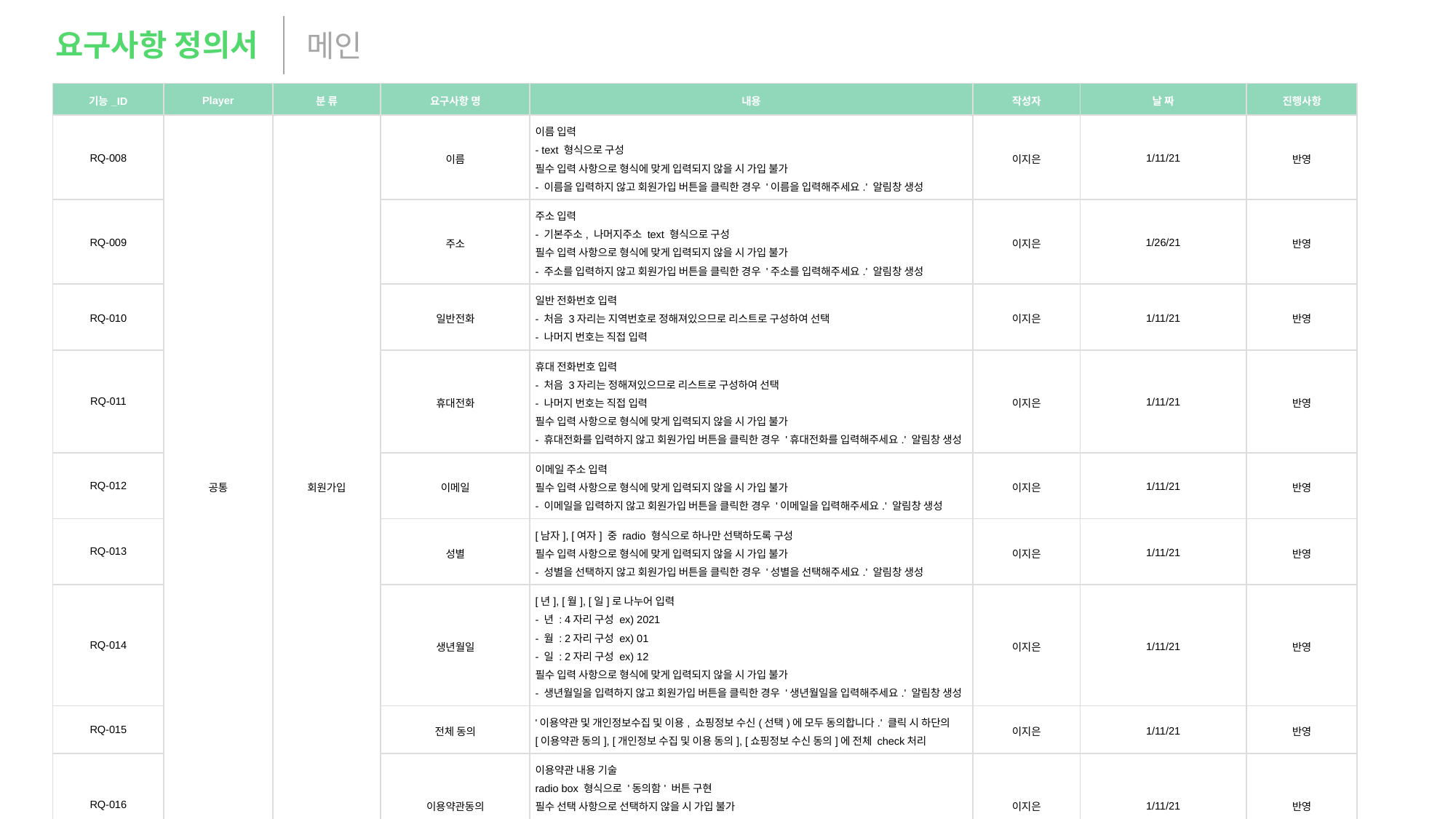

요구사항 정의서
메인
| 기능\_ID | Player | 분 류 | 요구사항 명 | 내용 | 작성자 | 날 짜 | 진행사항 |
| --- | --- | --- | --- | --- | --- | --- | --- |
| RQ-008 | 공통 | 회원가입 | 이름 | 이름 입력 - text 형식으로 구성 필수 입력 사항으로 형식에 맞게 입력되지 않을 시 가입 불가 - 이름을 입력하지 않고 회원가입 버튼을 클릭한 경우 '이름을 입력해주세요.' 알림창 생성 | 이지은 | 1/11/21 | 반영 |
| RQ-009 |  |  | 주소 | 주소 입력 - 기본주소, 나머지주소 text 형식으로 구성 필수 입력 사항으로 형식에 맞게 입력되지 않을 시 가입 불가 - 주소를 입력하지 않고 회원가입 버튼을 클릭한 경우 '주소를 입력해주세요.' 알림창 생성 | 이지은 | 1/26/21 | 반영 |
| RQ-010 |  |  | 일반전화 | 일반 전화번호 입력 - 처음 3자리는 지역번호로 정해져있으므로 리스트로 구성하여 선택 - 나머지 번호는 직접 입력 | 이지은 | 1/11/21 | 반영 |
| RQ-011 |  |  | 휴대전화 | 휴대 전화번호 입력 - 처음 3자리는 정해져있으므로 리스트로 구성하여 선택 - 나머지 번호는 직접 입력 필수 입력 사항으로 형식에 맞게 입력되지 않을 시 가입 불가 - 휴대전화를 입력하지 않고 회원가입 버튼을 클릭한 경우 '휴대전화를 입력해주세요.' 알림창 생성 | 이지은 | 1/11/21 | 반영 |
| RQ-012 |  |  | 이메일 | 이메일 주소 입력 필수 입력 사항으로 형식에 맞게 입력되지 않을 시 가입 불가 - 이메일을 입력하지 않고 회원가입 버튼을 클릭한 경우 '이메일을 입력해주세요.' 알림창 생성 | 이지은 | 1/11/21 | 반영 |
| RQ-013 |  |  | 성별 | [남자], [여자] 중 radio 형식으로 하나만 선택하도록 구성 필수 입력 사항으로 형식에 맞게 입력되지 않을 시 가입 불가 - 성별을 선택하지 않고 회원가입 버튼을 클릭한 경우 '성별을 선택해주세요.' 알림창 생성 | 이지은 | 1/11/21 | 반영 |
| RQ-014 |  |  | 생년월일 | [년], [월], [일]로 나누어 입력 - 년 : 4자리 구성 ex) 2021 - 월 : 2자리 구성 ex) 01 - 일 : 2자리 구성 ex) 12 필수 입력 사항으로 형식에 맞게 입력되지 않을 시 가입 불가 - 생년월일을 입력하지 않고 회원가입 버튼을 클릭한 경우 '생년월일을 입력해주세요.' 알림창 생성 | 이지은 | 1/11/21 | 반영 |
| RQ-015 |  |  | 전체 동의 | '이용약관 및 개인정보수집 및 이용, 쇼핑정보 수신(선택)에 모두 동의합니다.' 클릭 시 하단의 [이용약관 동의], [개인정보 수집 및 이용 동의], [쇼핑정보 수신 동의]에 전체 check처리 | 이지은 | 1/11/21 | 반영 |
| RQ-016 |  |  | 이용약관동의 | 이용약관 내용 기술 radio box 형식으로 '동의함' 버튼 구현 필수 선택 사항으로 선택하지 않을 시 가입 불가 - '동의함'버튼을 클릭하지 않고 회원가입 버튼을 클릭한 경우 '이용약관 동의를 눌러주세요' 알림창 생성 | 이지은 | 1/11/21 | 반영 |